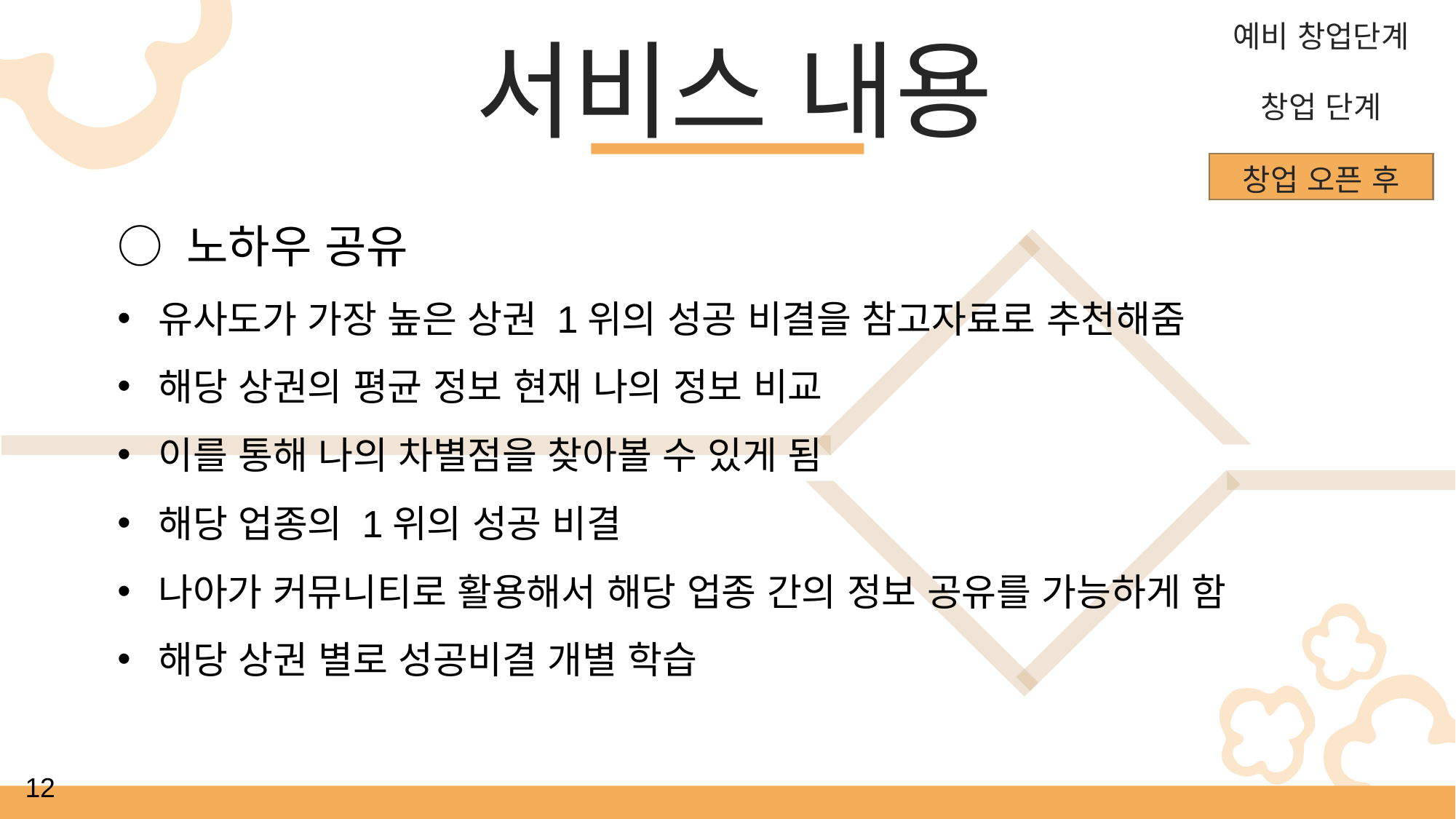

예비 창업단계
서비스 내용
창업 단계
창업 오픈 후

○ 노하우 공유
유사도가 가장 높은 상권 1위의 성공 비결을 참고자료로 추천해줌
해당 상권의 평균 정보 현재 나의 정보 비교
이를 통해 나의 차별점을 찾아볼 수 있게 됨
해당 업종의 1위의 성공 비결
나아가 커뮤니티로 활용해서 해당 업종 간의 정보 공유를 가능하게 함
해당 상권 별로 성공비결 개별 학습

12